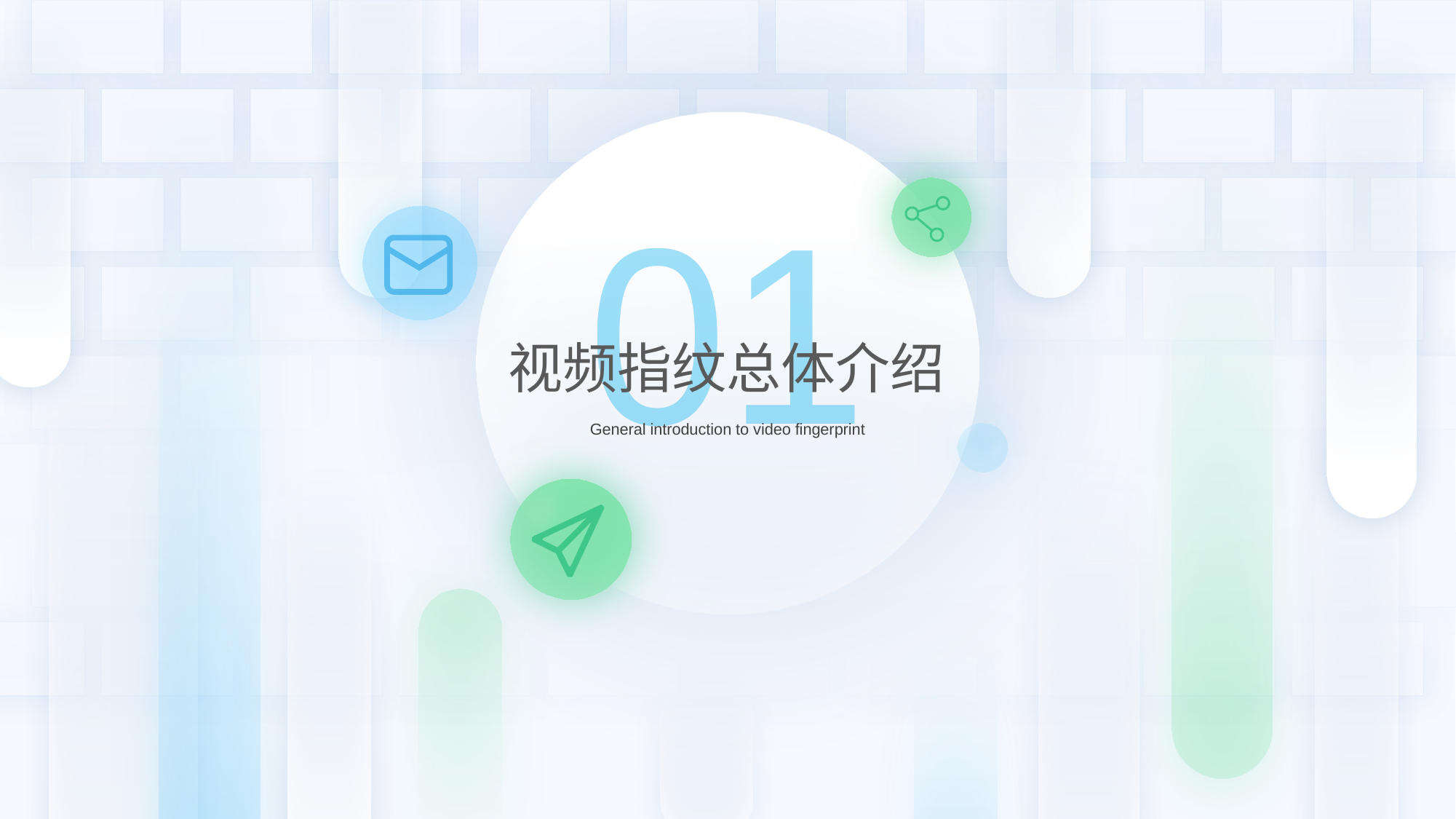

01

视频指纹总体介绍

General introduction to video fingerprint